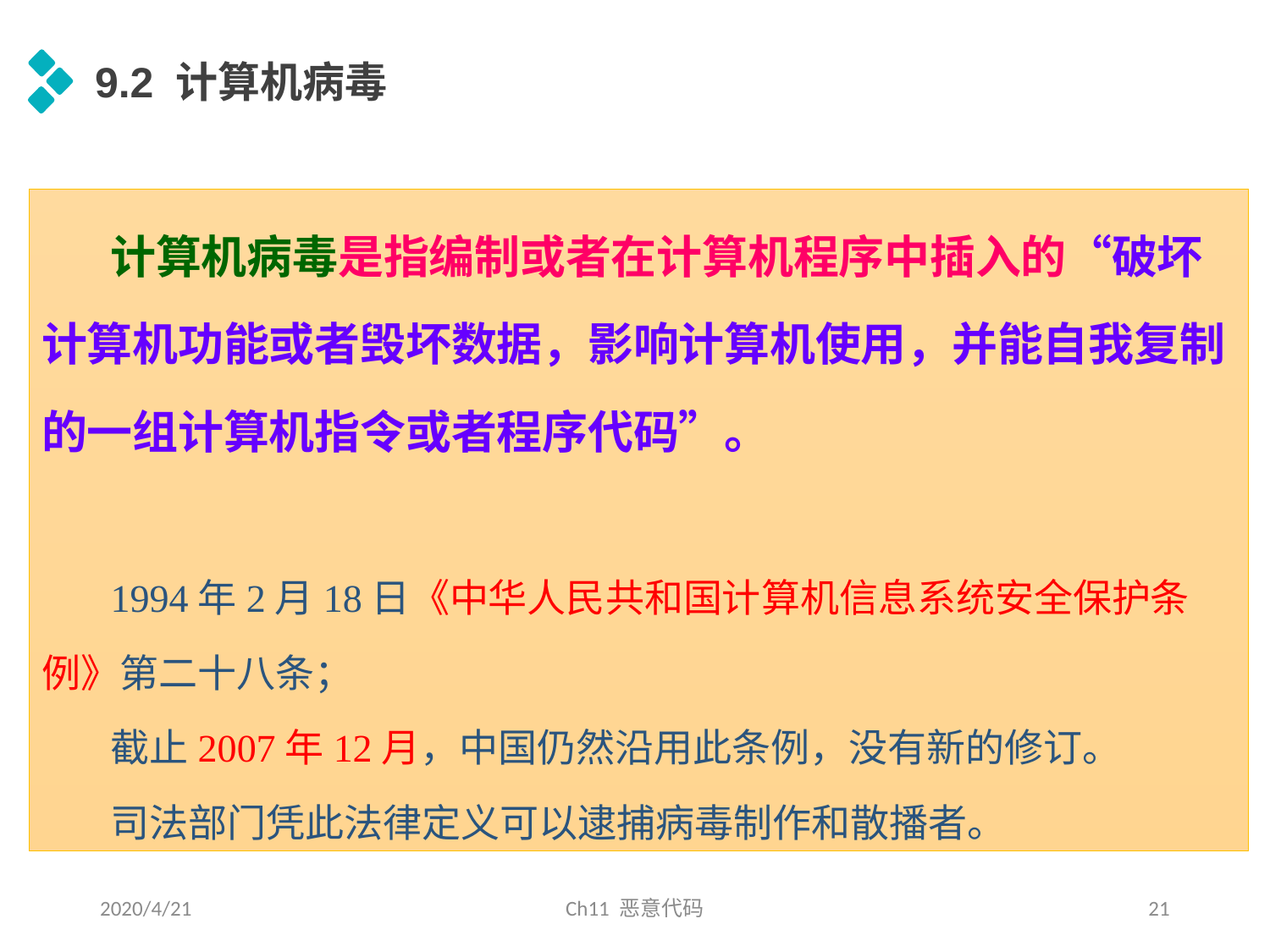

9.2 计算机病毒

计算机病毒是指编制或者在计算机程序中插入的“破坏计算机功能或者毁坏数据，影响计算机使用，并能自我复制的一组计算机指令或者程序代码”。

1994年2月18日《中华人民共和国计算机信息系统安全保护条例》第二十八条；
截止2007年12月，中国仍然沿用此条例，没有新的修订。
司法部门凭此法律定义可以逮捕病毒制作和散播者。
2020/4/21
Ch11 恶意代码
21